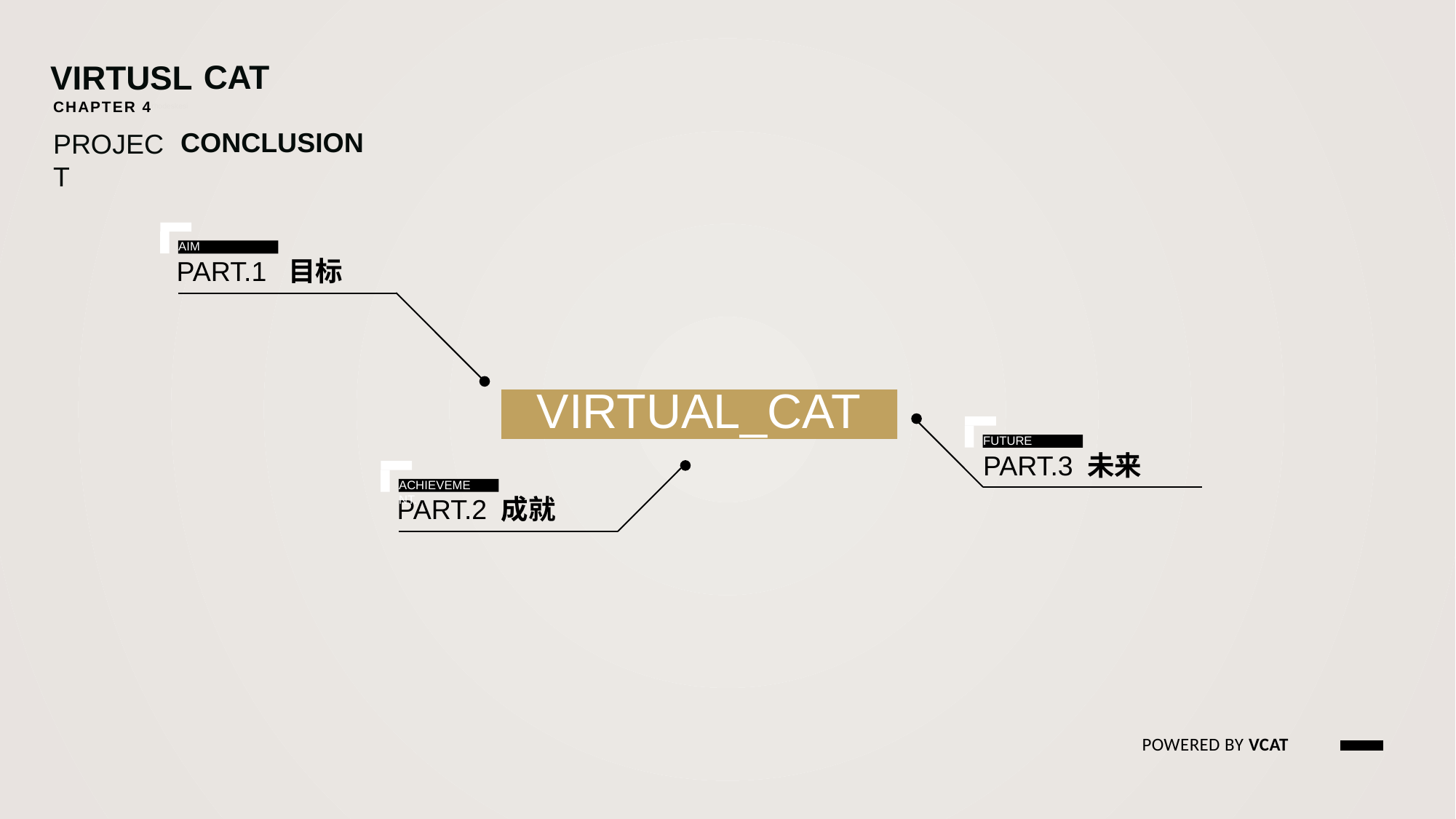

CAT
VIRTUSL
CHAPTER 4
CONCLUSION
PROJECT
rhodeskesi

AIM

PART.1  目标
建议内容：内容介绍、目录
图内元素内容位置均可调整

英文字体：Novecento wide
中文字体：思源黑体

VIRTUAL_CAT

FUTURE

PART.3 未来

ACHIEVEMENT.

PART.2 成就
POWERED BY VCAT